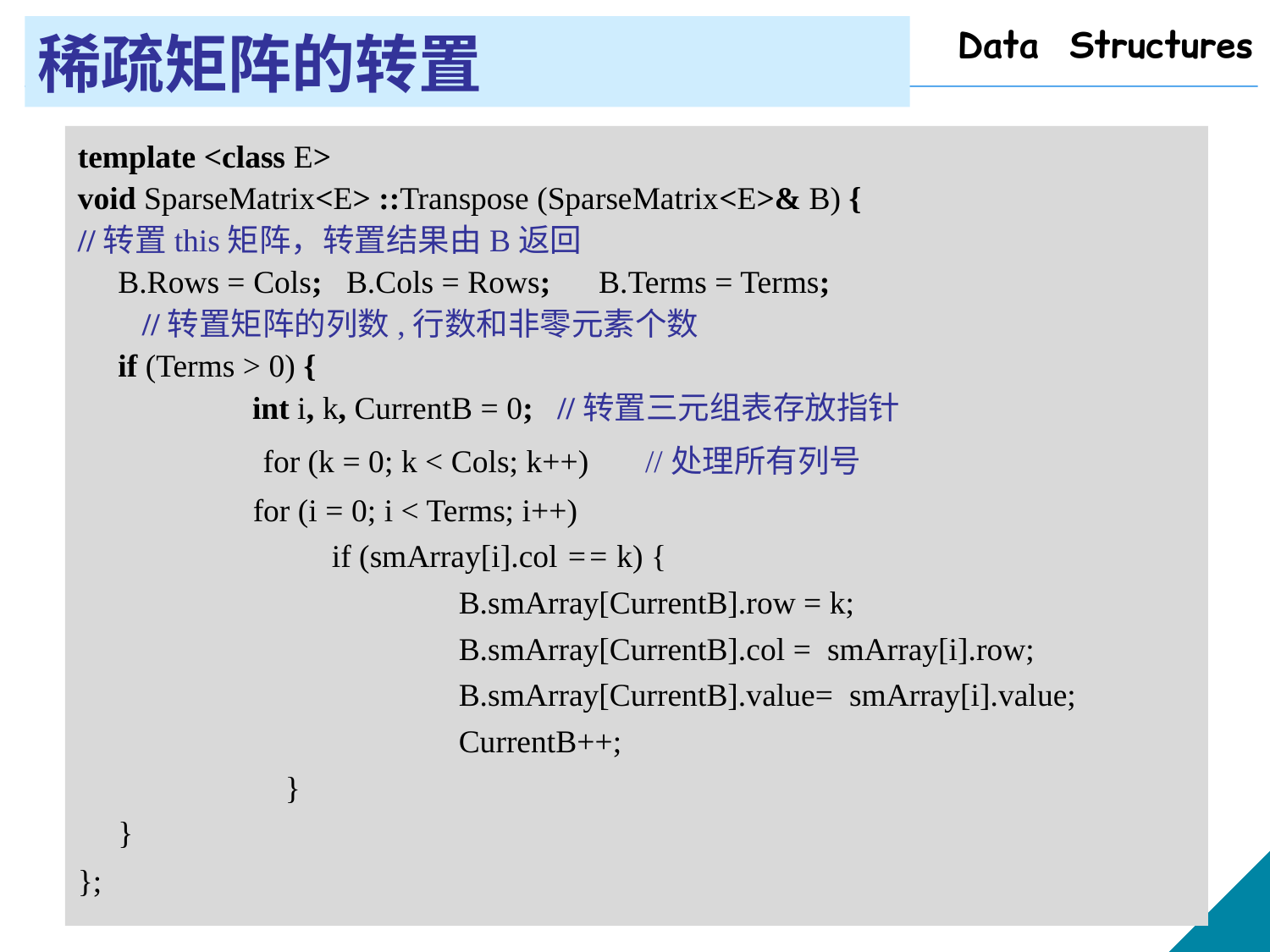

# 稀疏矩阵的转置
template <class E>
void SparseMatrix<E> ::Transpose (SparseMatrix<E>& B) {
//转置this矩阵，转置结果由B返回
     B.Rows = Cols;   B.Cols = Rows;      B.Terms = Terms;
        //转置矩阵的列数,行数和非零元素个数
     if (Terms > 0) {
          	int i, k, CurrentB = 0;   //转置三元组表存放指针
          	 for (k = 0; k < Cols; k++)       //处理所有列号
      	      for (i = 0; i < Terms; i++)
                     	if (smArray[i].col == k) {
	                	B.smArray[CurrentB].row = k;
	                	B.smArray[CurrentB].col =  smArray[i].row;
	                	B.smArray[CurrentB].value=  smArray[i].value;
 	                	CurrentB++;
	          }
     }
};